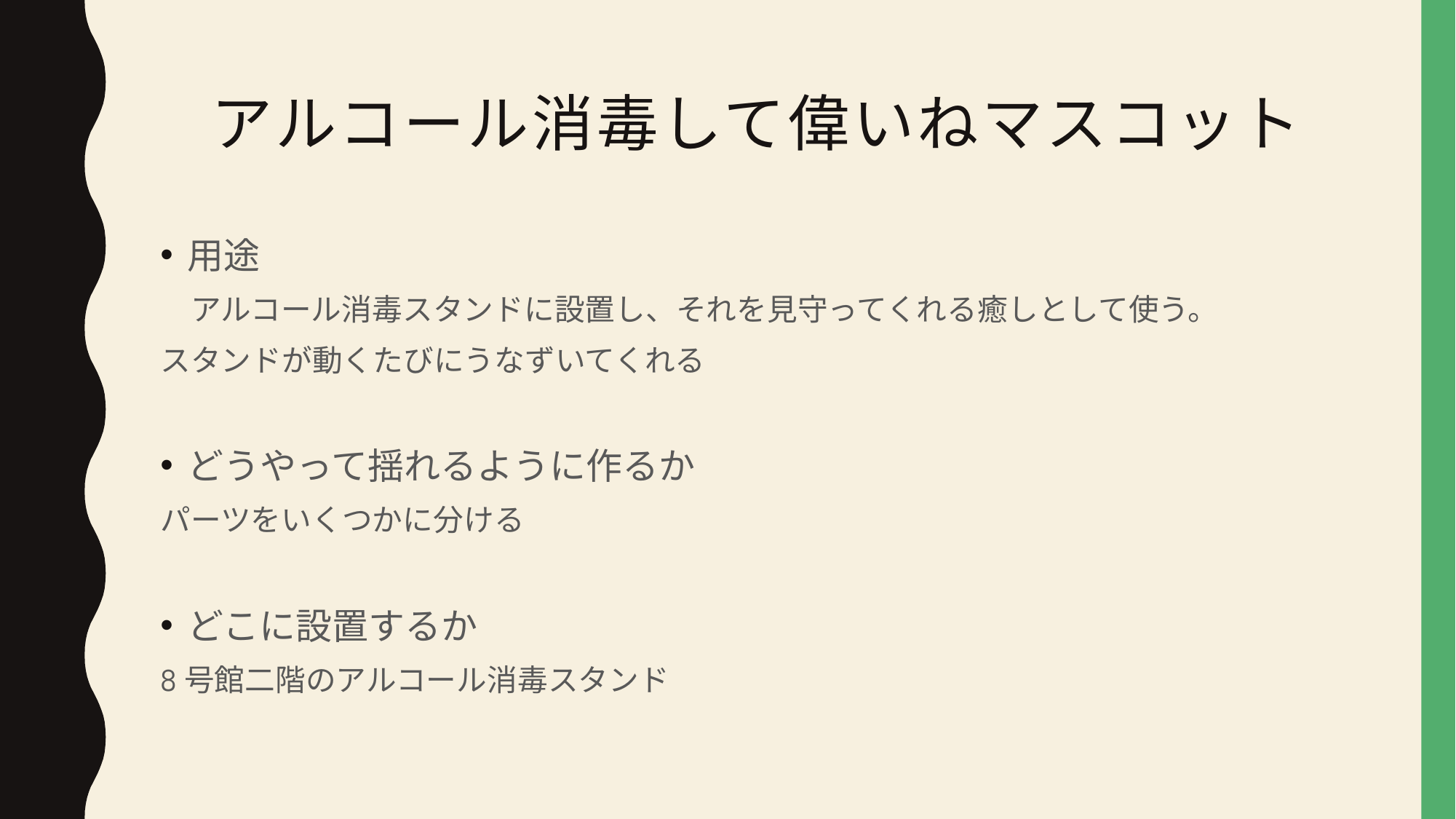

# アルコール消毒して偉いねマスコット
用途
　アルコール消毒スタンドに設置し、それを見守ってくれる癒しとして使う。
スタンドが動くたびにうなずいてくれる

どうやって揺れるように作るか
パーツをいくつかに分ける

どこに設置するか
8号館二階のアルコール消毒スタンド